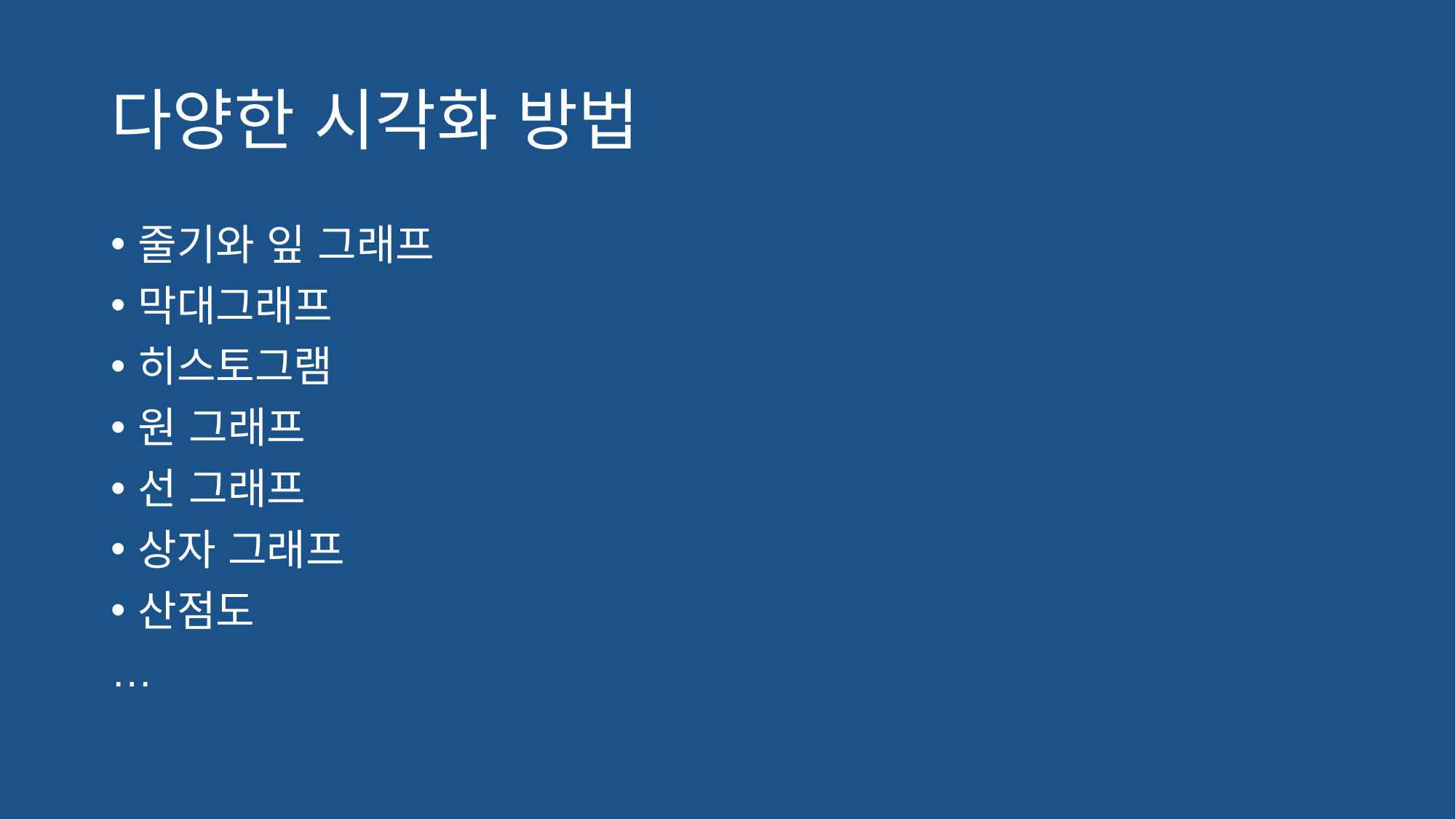

# 다양한 시각화 방법
줄기와 잎 그래프
막대그래프
히스토그램
원 그래프
선 그래프
상자 그래프
산점도
…